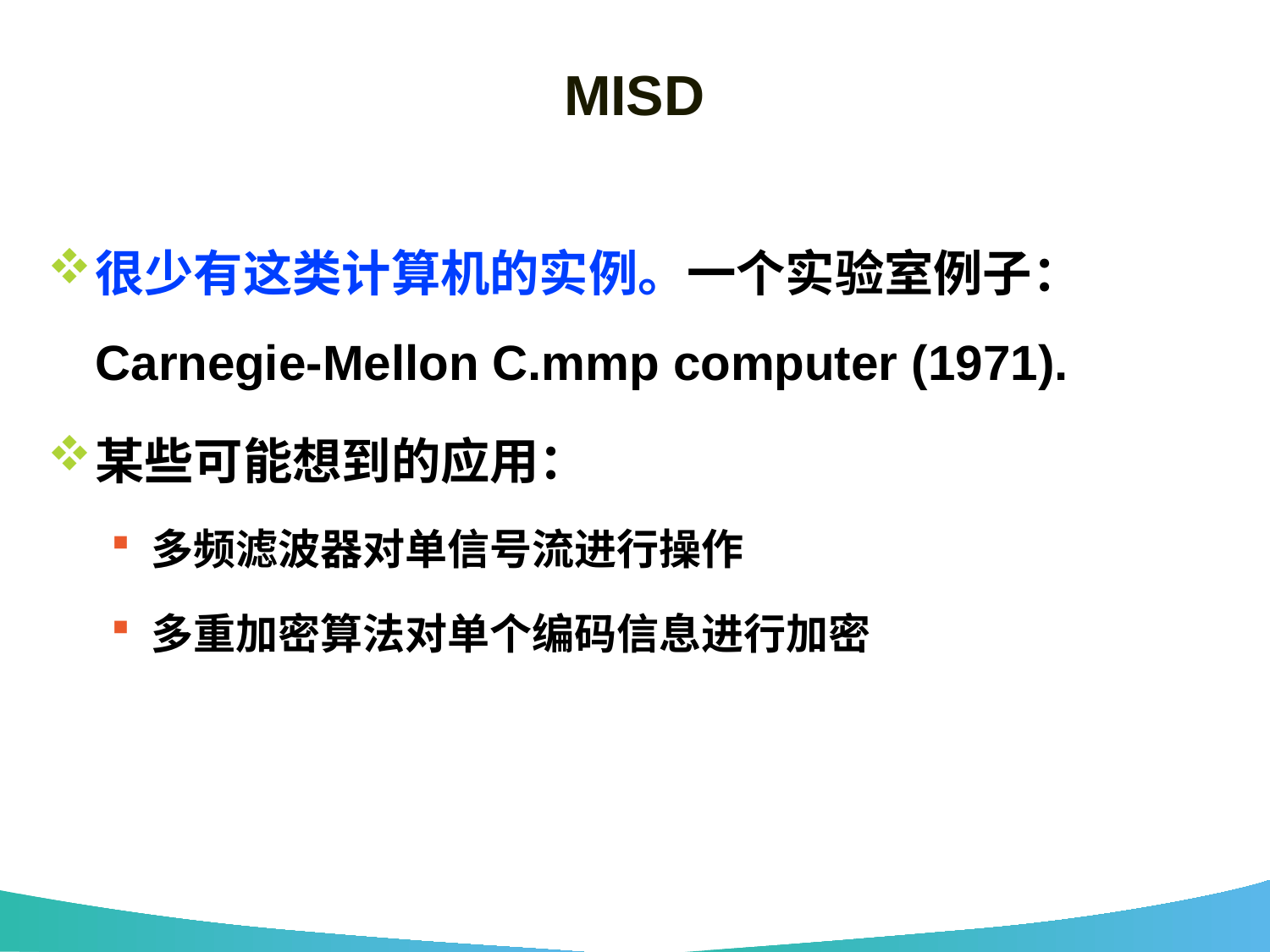

# MISD
很少有这类计算机的实例。一个实验室例子：Carnegie-Mellon C.mmp computer (1971).
某些可能想到的应用：
多频滤波器对单信号流进行操作
多重加密算法对单个编码信息进行加密